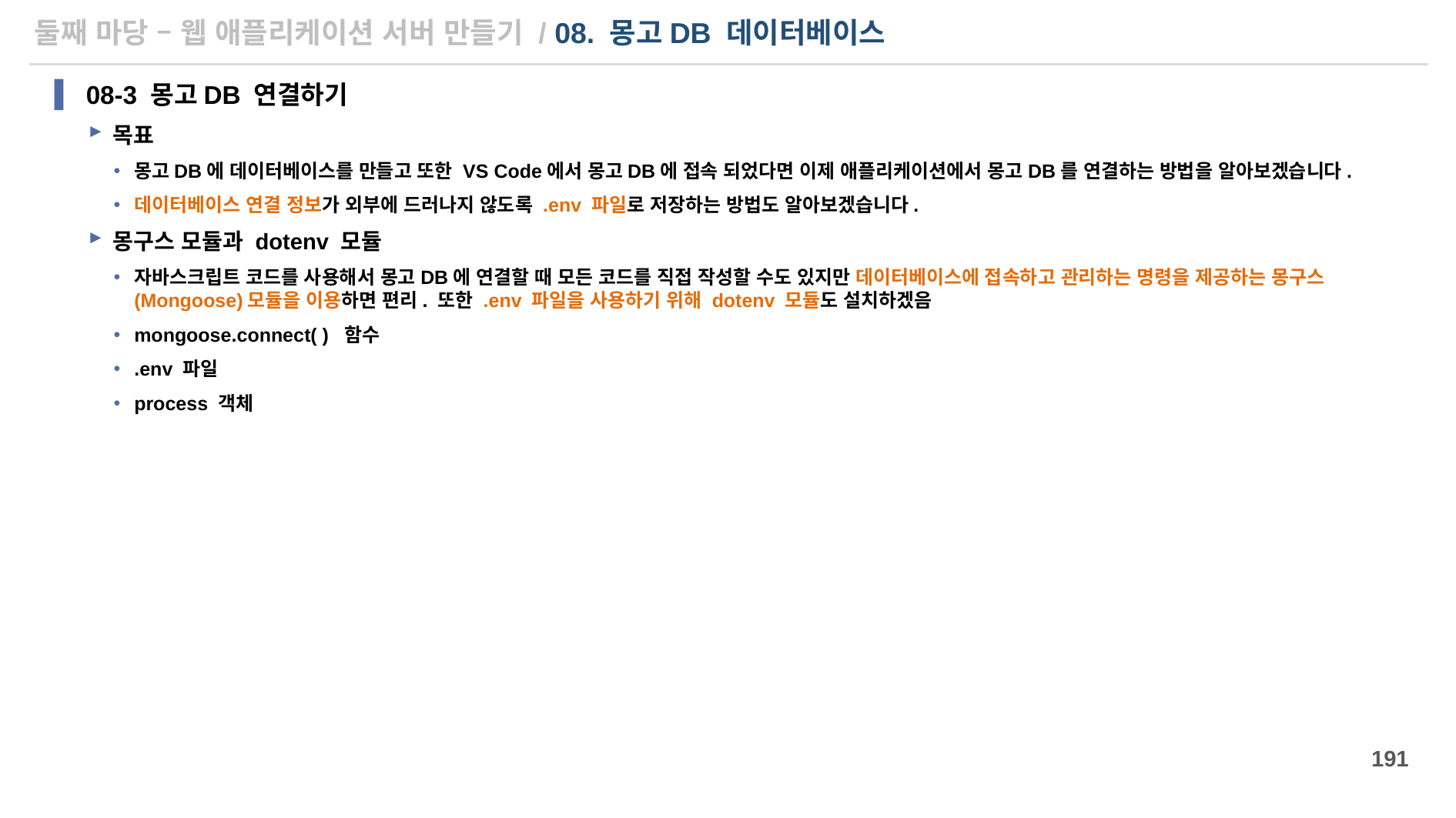

# 둘째 마당 – 웹 애플리케이션 서버 만들기 / 08. 몽고DB 데이터베이스
08-3 몽고DB 연결하기
목표
몽고DB에 데이터베이스를 만들고 또한 VS Code에서 몽고DB에 접속 되었다면 이제 애플리케이션에서 몽고DB를 연결하는 방법을 알아보겠습니다.
데이터베이스 연결 정보가 외부에 드러나지 않도록 .env 파일로 저장하는 방법도 알아보겠습니다.
몽구스 모듈과 dotenv 모듈
자바스크립트 코드를 사용해서 몽고DB에 연결할 때 모든 코드를 직접 작성할 수도 있지만 데이터베이스에 접속하고 관리하는 명령을 제공하는 몽구스(Mongoose)모듈을 이용하면 편리. 또한 .env 파일을 사용하기 위해 dotenv 모듈도 설치하겠음
mongoose.connect( )  함수
.env 파일
process 객체
191